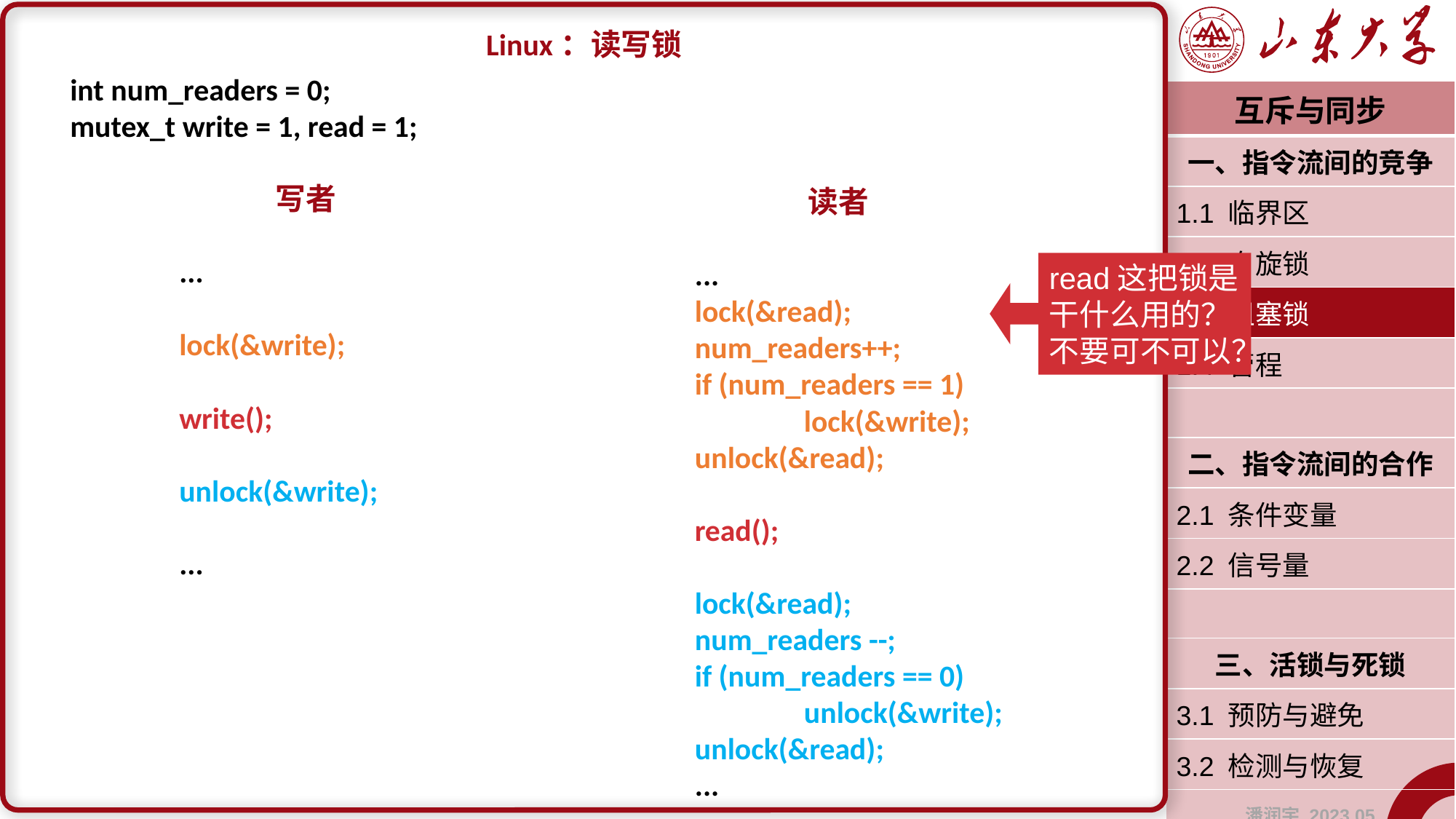

Linux：读写锁
int num_readers = 0;
mutex_t write = 1, read = 1;

写者

	...
	lock(&write);

	write();

	unlock(&write);

	...

读者

	...
	lock(&read);
	num_readers++;
	if (num_readers == 1)
		lock(&write);
	unlock(&read);

	read();

	lock(&read);
	num_readers --;
	if (num_readers == 0)
		unlock(&write);
	unlock(&read);
	...
| 互斥与同步 |
| --- |
| 一、指令流间的竞争 |
| 1.1 临界区 |
| 1.2 自旋锁 |
| 1.3 阻塞锁 |
| 1.4 管程 |
|  |
| 二、指令流间的合作 |
| 2.1 条件变量 |
| 2.2 信号量 |
|  |
| 三、活锁与死锁 |
| 3.1 预防与避免 |
| 3.2 检测与恢复 |
| 潘润宇 2023.05 |
read这把锁是干什么用的？不要可不可以？